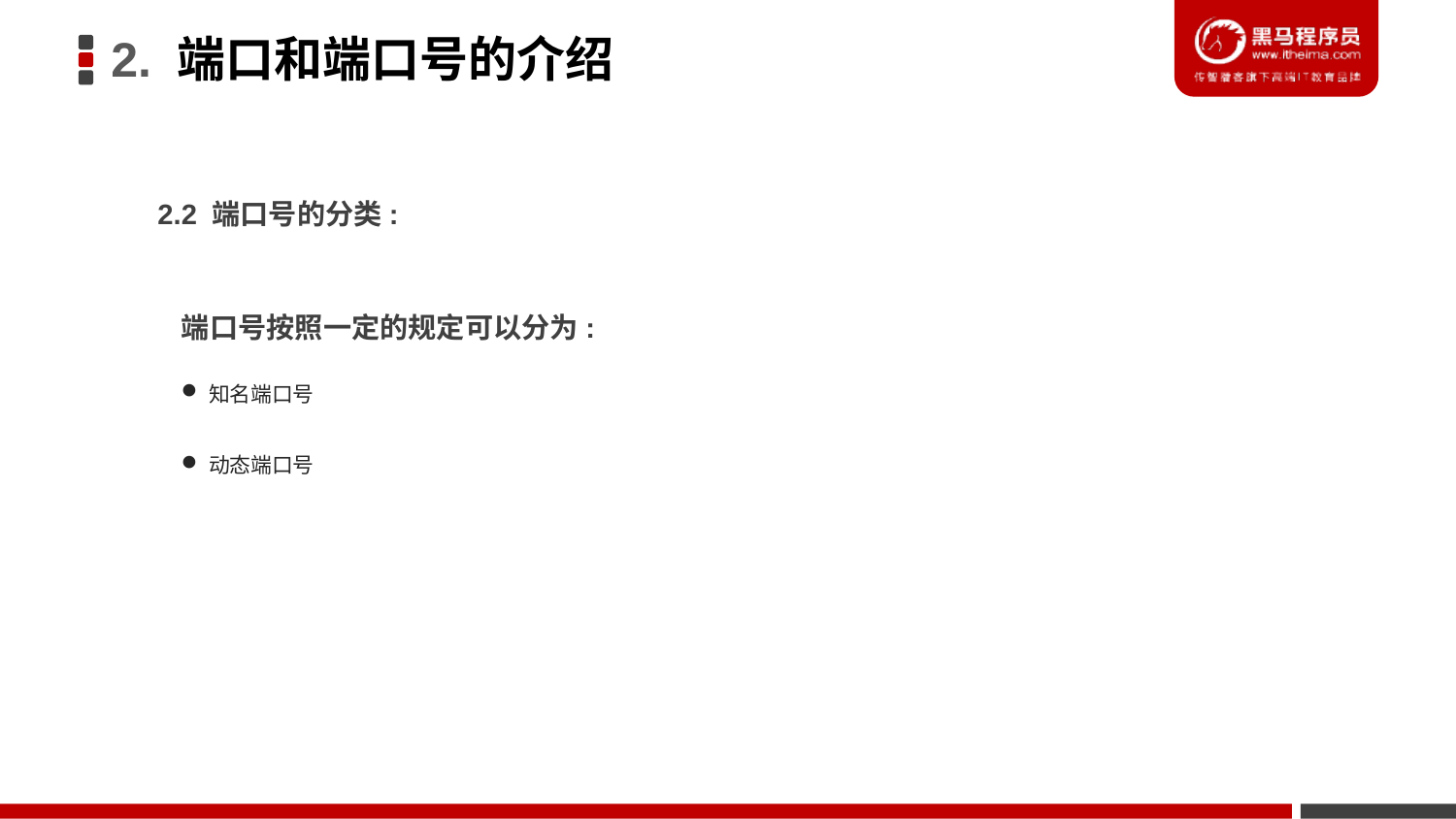

2. 端口和端口号的介绍
2.2 端口号的分类:
端口号按照一定的规定可以分为:
知名端口号
动态端口号